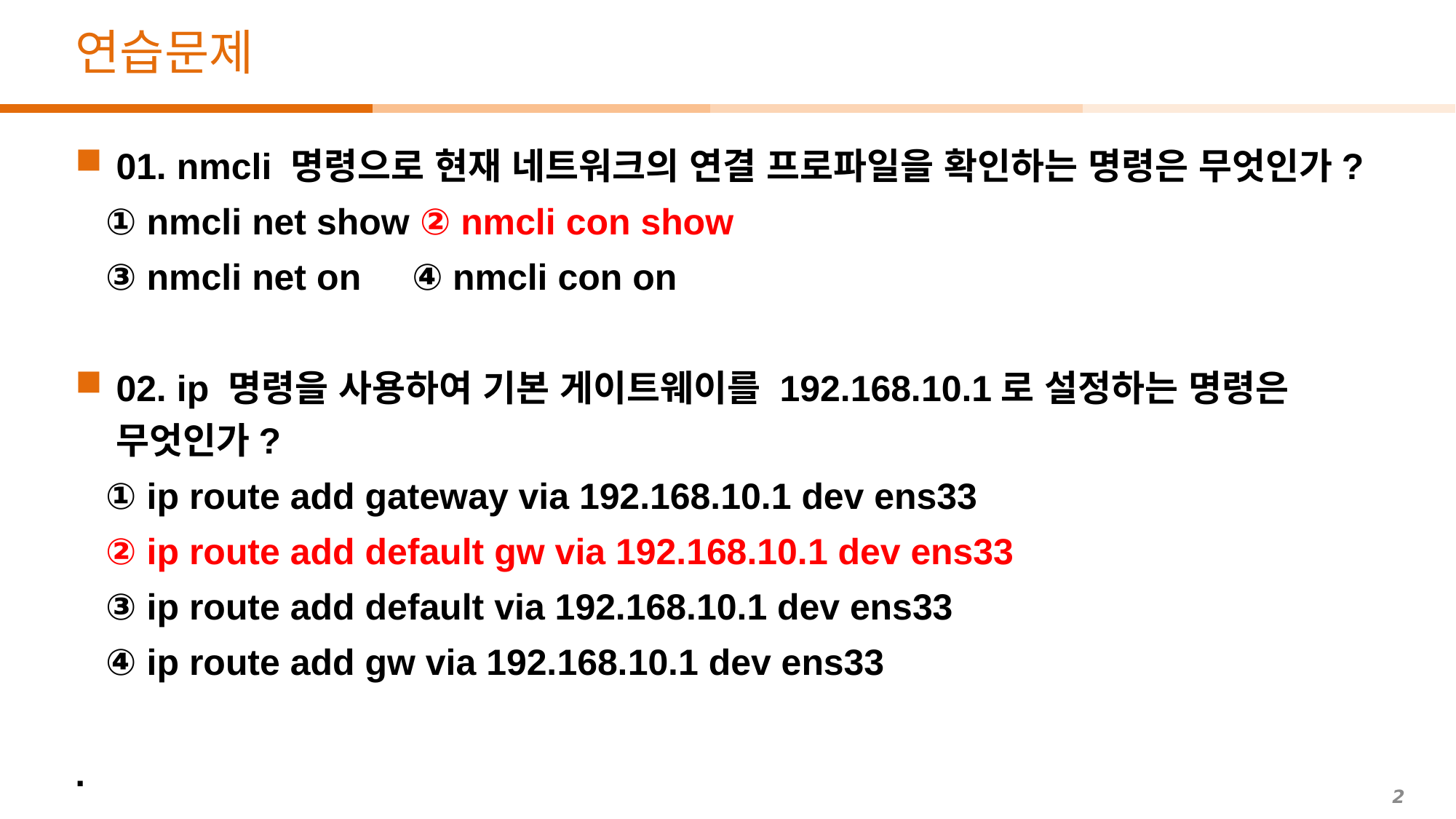

# 연습문제
01. nmcli 명령으로 현재 네트워크의 연결 프로파일을 확인하는 명령은 무엇인가?
   ① nmcli net show ② nmcli con show
   ③ nmcli net on     ④ nmcli con on

02. ip 명령을 사용하여 기본 게이트웨이를 192.168.10.1로 설정하는 명령은 무엇인가?
   ① ip route add gateway via 192.168.10.1 dev ens33
   ② ip route add default gw via 192.168.10.1 dev ens33
   ③ ip route add default via 192.168.10.1 dev ens33
   ④ ip route add gw via 192.168.10.1 dev ens33

.